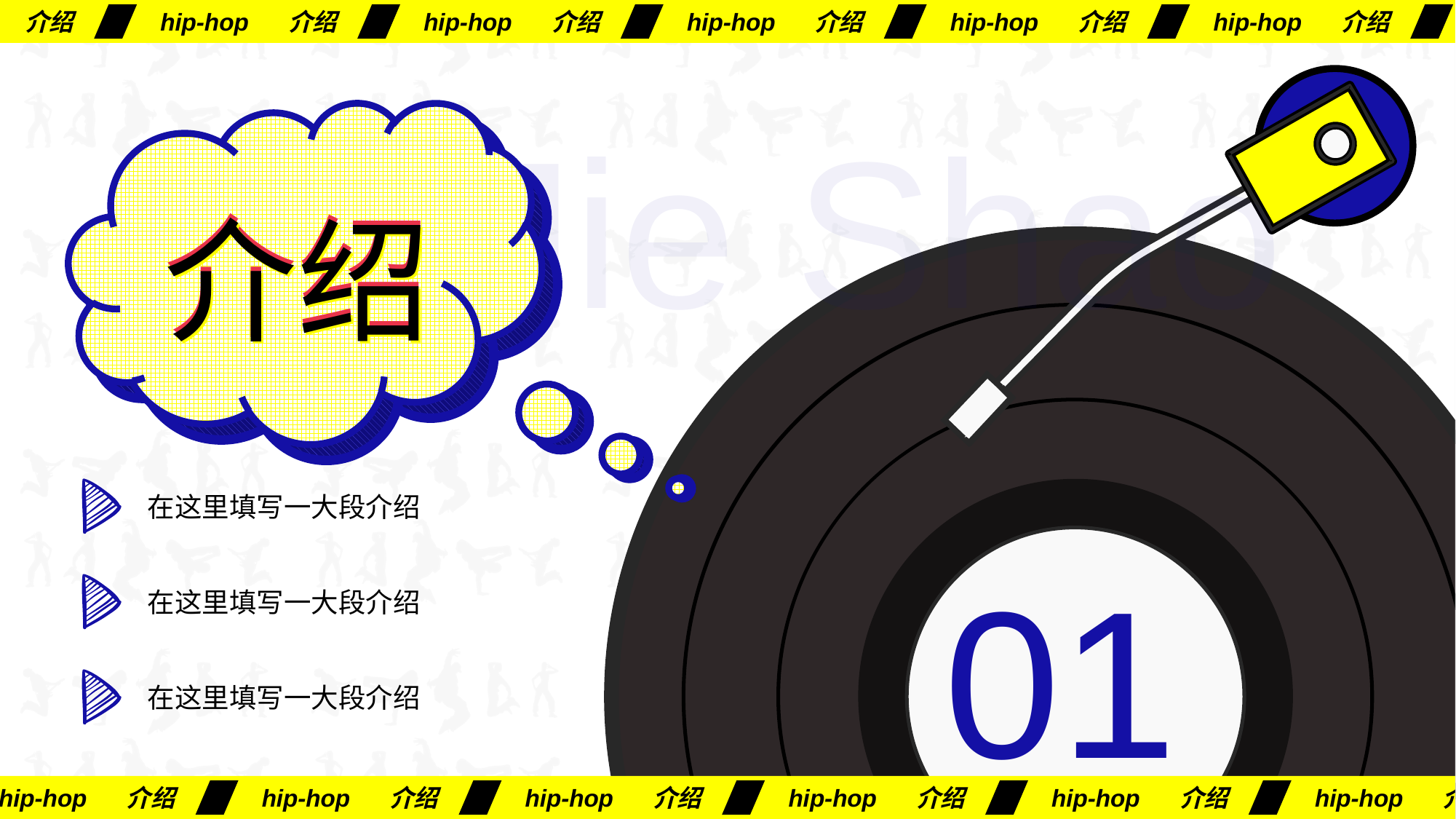

hip-hop     介绍

hip-hop     介绍

hip-hop     介绍

hip-hop     介绍

hip-hop     介绍

hip-hop     介绍

hip-hop     介绍

hip-hop     介绍

hip-hop     介绍

hip-hop     介绍

hip-hop     介绍

hip-hop     介绍

hip-hop     介绍

hip-hop     介绍

Jie Shao

介绍
介绍
介绍

在这里填写一大段介绍
01

在这里填写一大段介绍

在这里填写一大段介绍